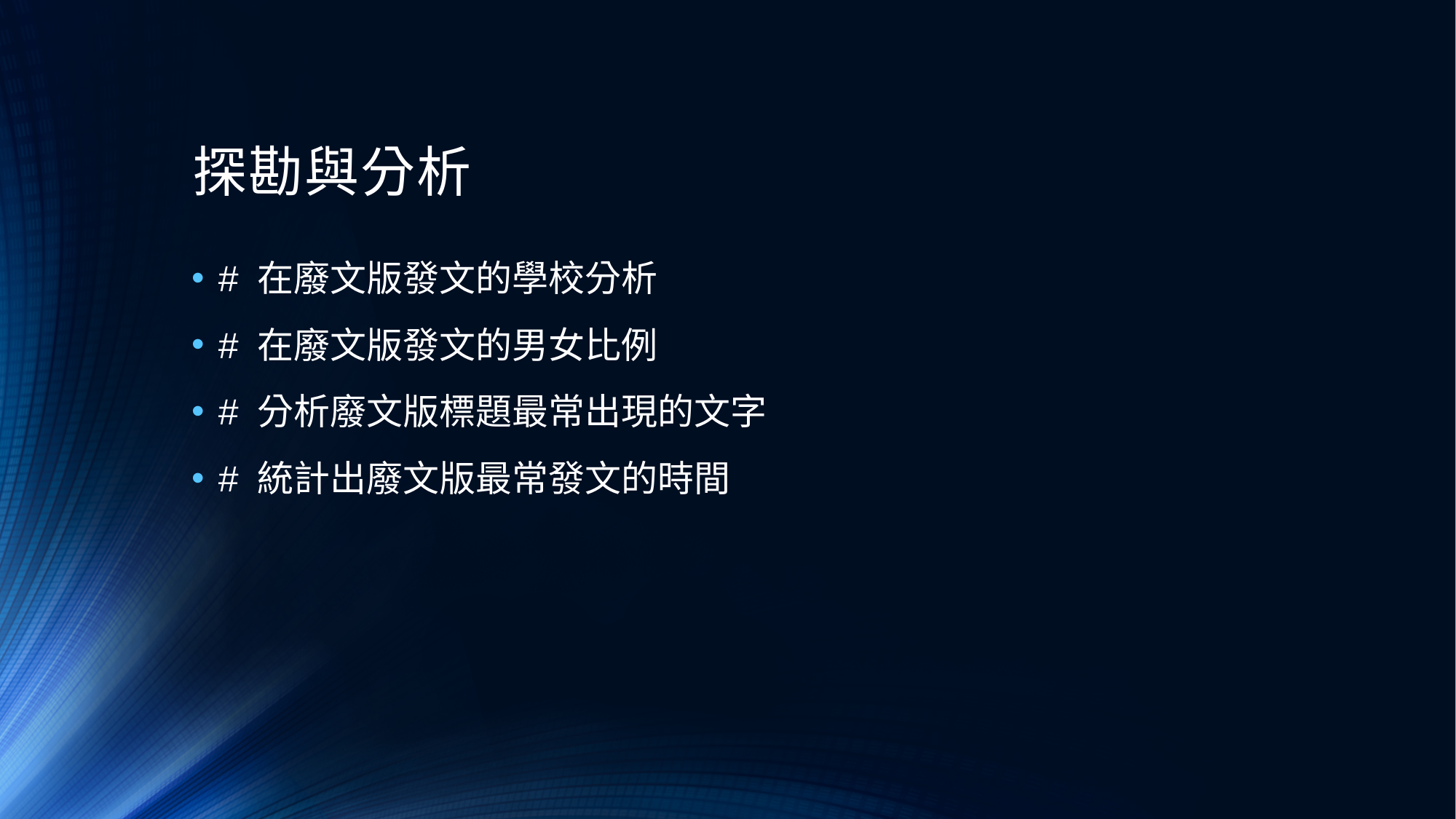

# 探勘與分析
# 在廢文版發文的學校分析
# 在廢文版發文的男女比例
# 分析廢文版標題最常出現的文字
# 統計出廢文版最常發文的時間